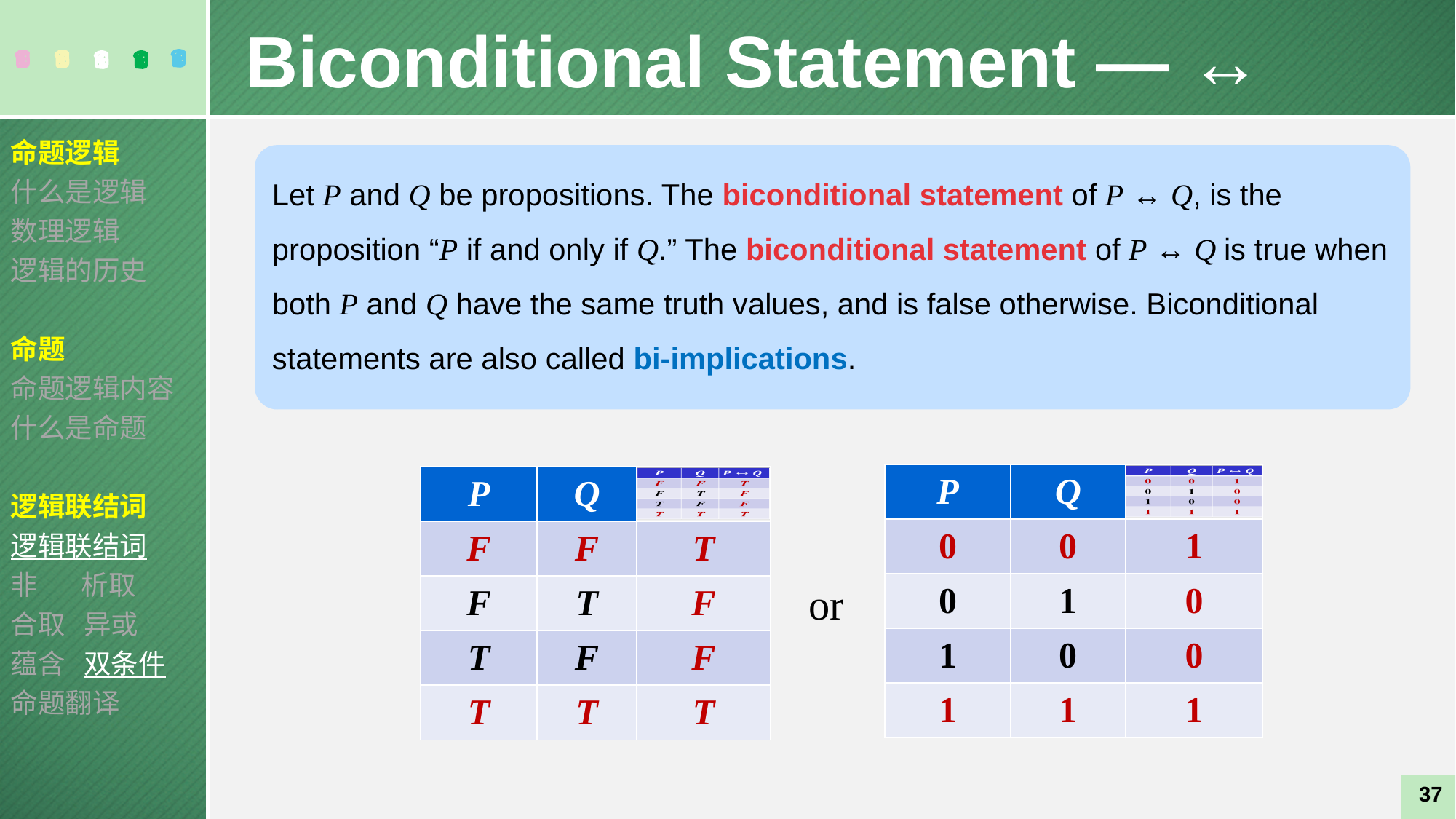

Biconditional Statement — ↔

命题逻辑
什么是逻辑
数理逻辑
逻辑的历史

命题
命题逻辑内容
什么是命题

逻辑联结词
逻辑联结词
非       析取
合取   异或
蕴含   双条件
命题翻译
Let P and Q be propositions. The biconditional statement of P ↔ Q, is the proposition “P if and only if Q.” The biconditional statement of P ↔ Q is true when both P and Q have the same truth values, and is false otherwise. Biconditional statements are also called bi-implications.
| P | Q |  |
| --- | --- | --- |
| 0 | 0 | 1 |
| 0 | 1 | 0 |
| 1 | 0 | 0 |
| 1 | 1 | 1 |
| P | Q |  |
| --- | --- | --- |
| F | F | T |
| F | T | F |
| T | F | F |
| T | T | T |
or
37